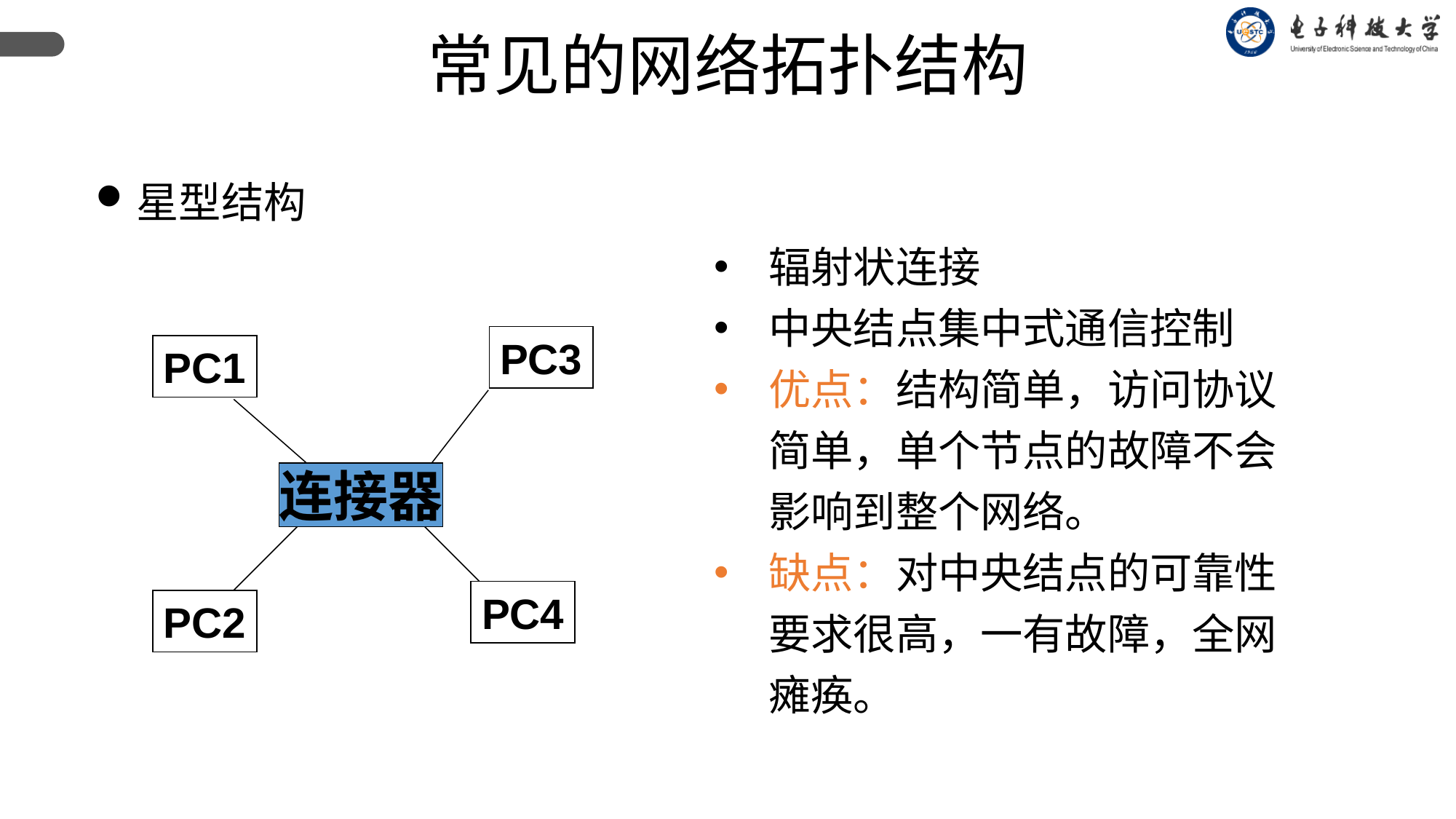

常见的网络拓扑结构
星型结构
辐射状连接
中央结点集中式通信控制
优点：结构简单，访问协议简单，单个节点的故障不会影响到整个网络。
缺点：对中央结点的可靠性要求很高，一有故障，全网瘫痪。

PC3
PC1

连接器

PC4
PC2
68